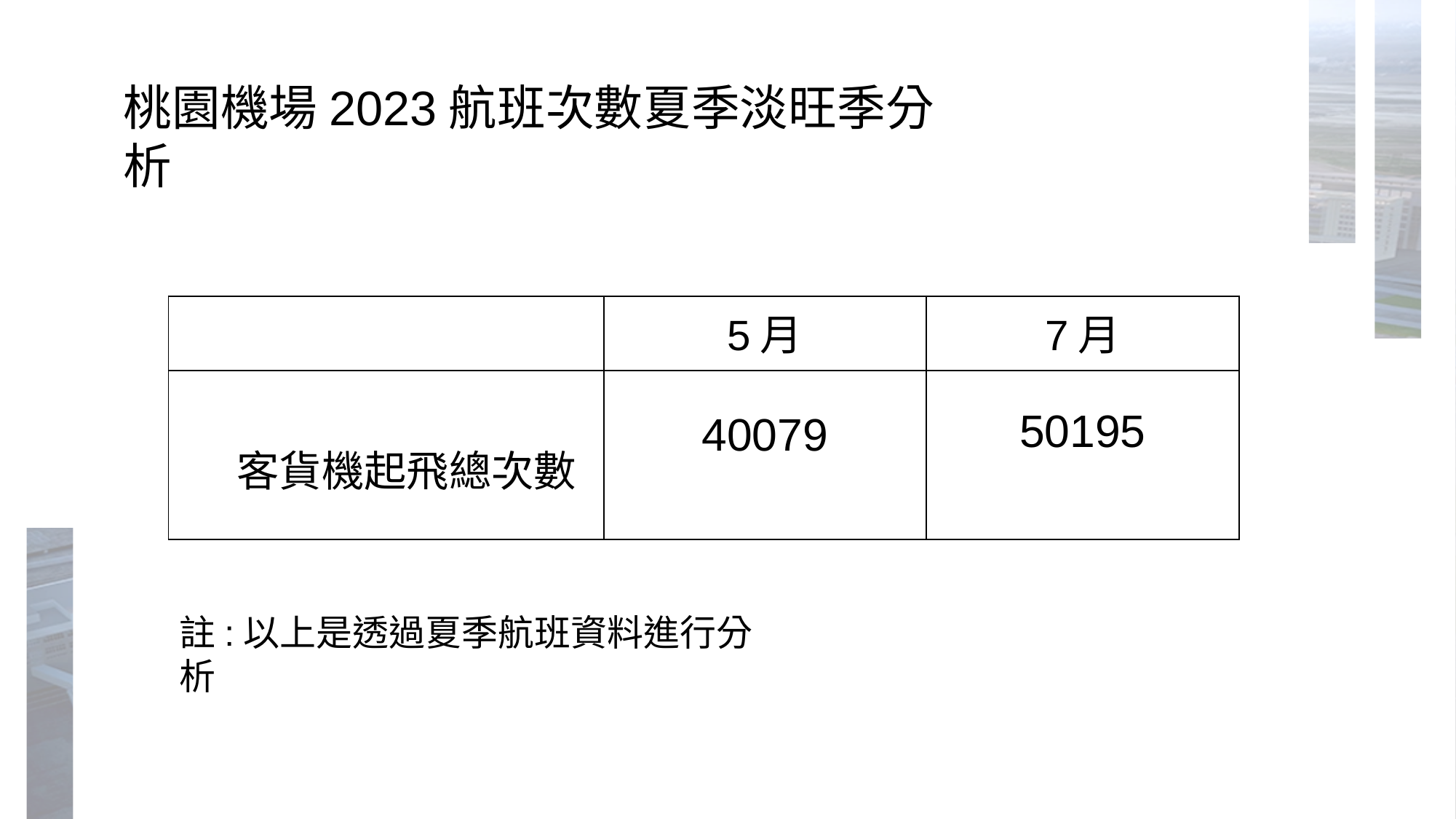

桃園機場2023航班次數夏季淡旺季分析
|  | 5月 | 7月 |
| --- | --- | --- |
| 客貨機起飛總次數 | 40079 | 50195 |
註:以上是透過夏季航班資料進行分析